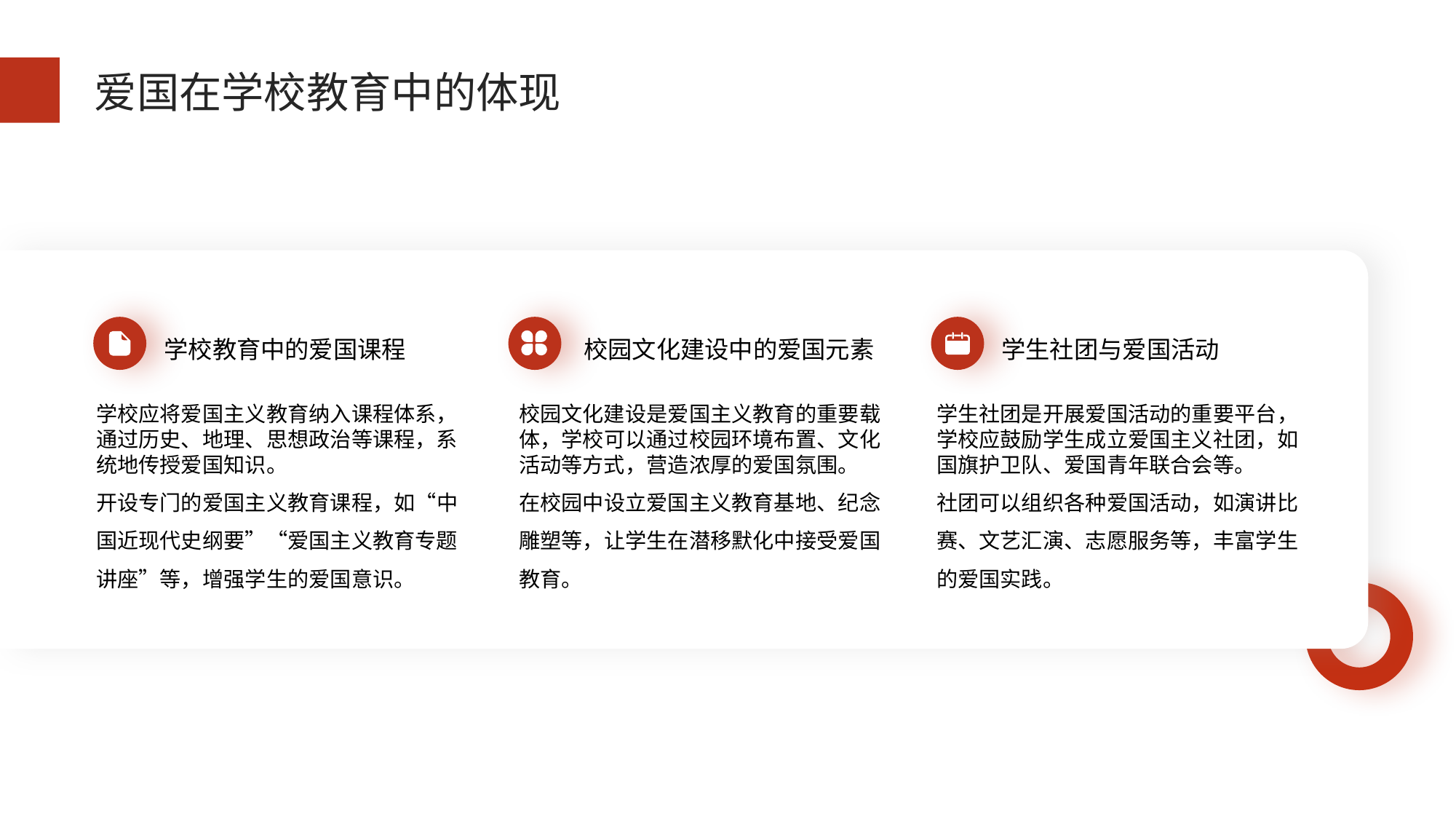

爱国在学校教育中的体现
学校教育中的爱国课程
校园文化建设中的爱国元素
学生社团与爱国活动

学校应将爱国主义教育纳入课程体系，通过历史、地理、思想政治等课程，系统地传授爱国知识。
开设专门的爱国主义教育课程，如“中国近现代史纲要”“爱国主义教育专题讲座”等，增强学生的爱国意识。
校园文化建设是爱国主义教育的重要载体，学校可以通过校园环境布置、文化活动等方式，营造浓厚的爱国氛围。
在校园中设立爱国主义教育基地、纪念雕塑等，让学生在潜移默化中接受爱国教育。
学生社团是开展爱国活动的重要平台，学校应鼓励学生成立爱国主义社团，如国旗护卫队、爱国青年联合会等。
社团可以组织各种爱国活动，如演讲比赛、文艺汇演、志愿服务等，丰富学生的爱国实践。